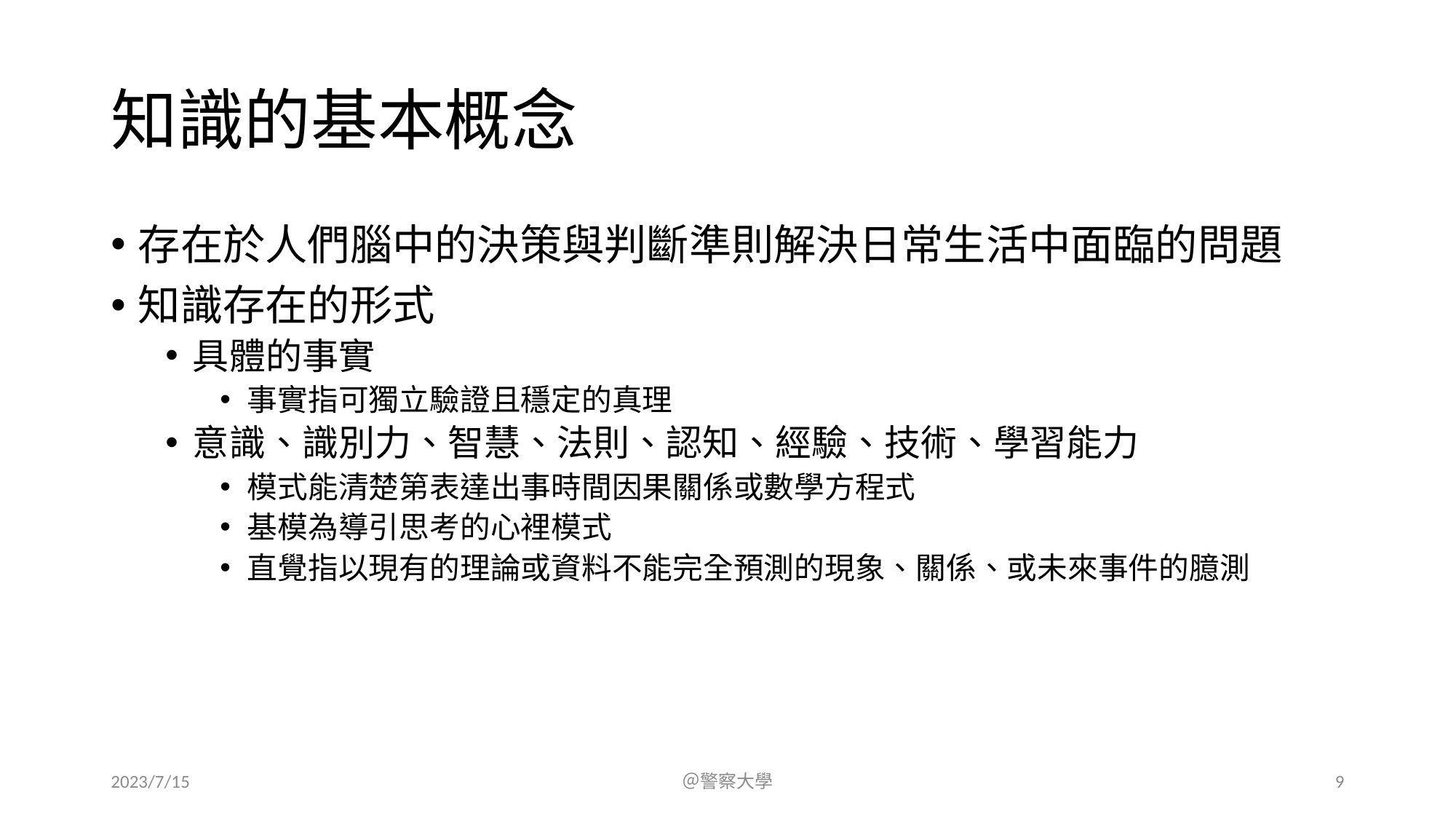

# 知識的基本概念
存在於人們腦中的決策與判斷準則解決日常生活中面臨的問題
知識存在的形式
具體的事實
事實指可獨立驗證且穩定的真理
意識、識別力、智慧、法則、認知、經驗、技術、學習能力
模式能清楚第表達出事時間因果關係或數學方程式
基模為導引思考的心裡模式
直覺指以現有的理論或資料不能完全預測的現象、關係、或未來事件的臆測
2023/7/15
＠警察大學
9